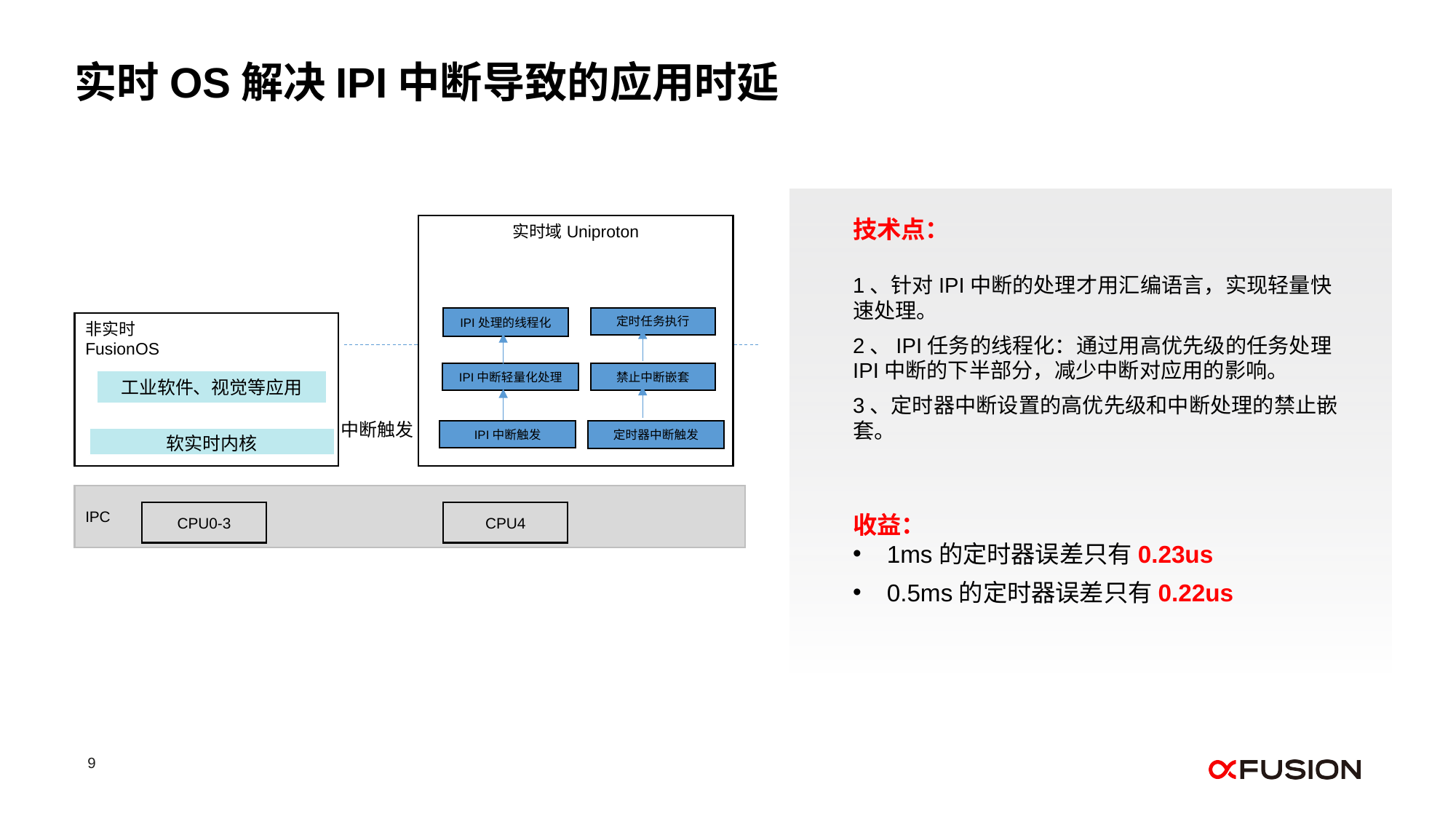

实时OS解决IPI中断导致的应用时延

技术点：

1、针对IPI中断的处理才用汇编语言，实现轻量快速处理。
2、IPI任务的线程化：通过用高优先级的任务处理IPI中断的下半部分，减少中断对应用的影响。
3、定时器中断设置的高优先级和中断处理的禁止嵌套。

收益：
1ms的定时器误差只有0.23us
0.5ms的定时器误差只有0.22us

实时域Uniproton
IPI处理的线程化
定时任务执行
非实时
FusionOS
禁止中断嵌套
IPI中断轻量化处理
工业软件、视觉等应用
中断触发
IPI中断触发
定时器中断触发
软实时内核
IPC
CPU0-3
CPU4